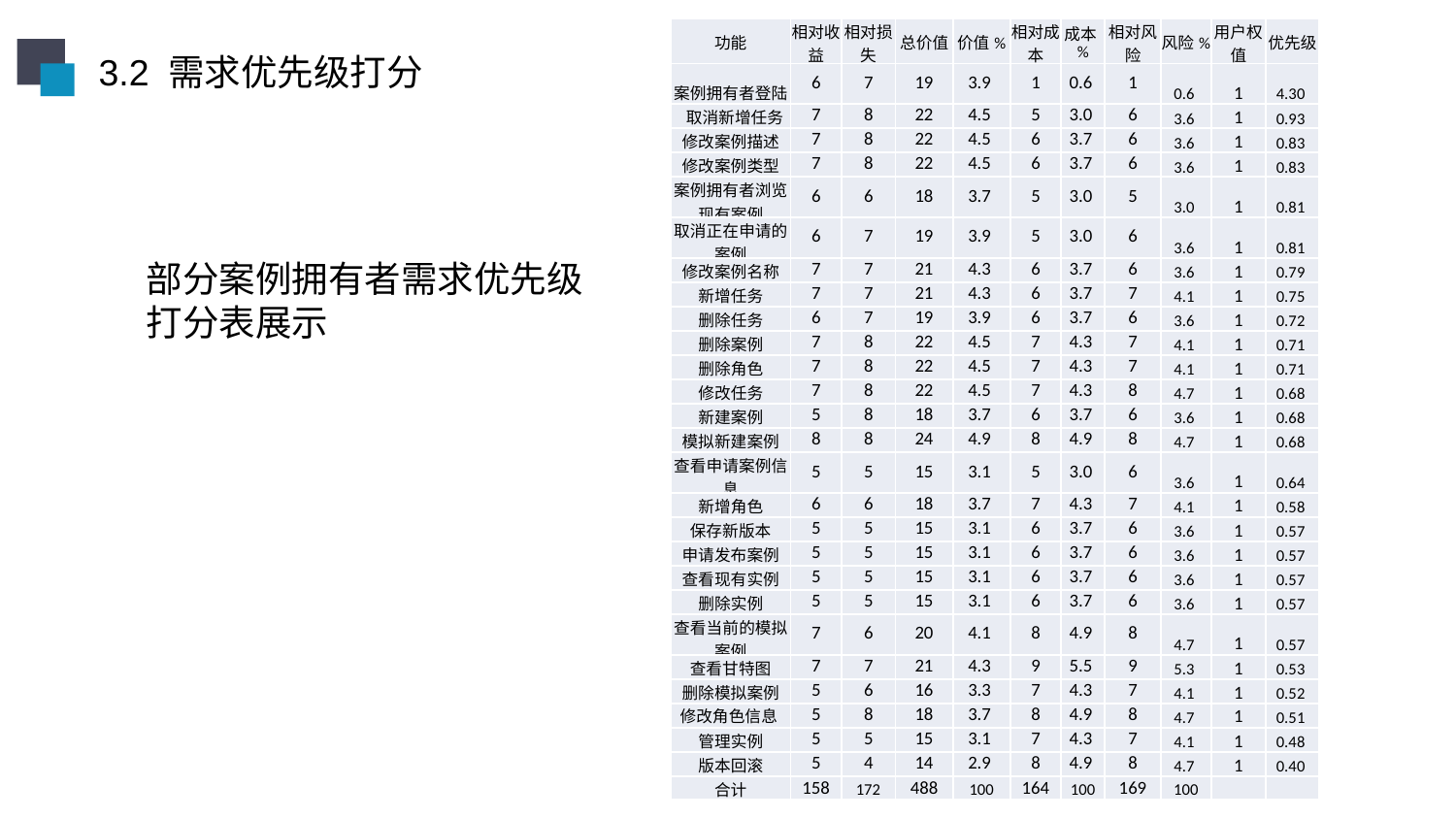

| 功能 | 相对收益 | 相对损失 | 总价值 | 价值% | 相对成本 | 成本% | 相对风险 | 风险% | 用户权值 | 优先级 |
| --- | --- | --- | --- | --- | --- | --- | --- | --- | --- | --- |
| 案例拥有者登陆 | 6 | 7 | 19 | 3.9 | 1 | 0.6 | 1 | 0.6 | 1 | 4.30 |
| 取消新增任务 | 7 | 8 | 22 | 4.5 | 5 | 3.0 | 6 | 3.6 | 1 | 0.93 |
| 修改案例描述 | 7 | 8 | 22 | 4.5 | 6 | 3.7 | 6 | 3.6 | 1 | 0.83 |
| 修改案例类型 | 7 | 8 | 22 | 4.5 | 6 | 3.7 | 6 | 3.6 | 1 | 0.83 |
| 案例拥有者浏览现有案例 | 6 | 6 | 18 | 3.7 | 5 | 3.0 | 5 | 3.0 | 1 | 0.81 |
| 取消正在申请的案例 | 6 | 7 | 19 | 3.9 | 5 | 3.0 | 6 | 3.6 | 1 | 0.81 |
| 修改案例名称 | 7 | 7 | 21 | 4.3 | 6 | 3.7 | 6 | 3.6 | 1 | 0.79 |
| 新增任务 | 7 | 7 | 21 | 4.3 | 6 | 3.7 | 7 | 4.1 | 1 | 0.75 |
| 删除任务 | 6 | 7 | 19 | 3.9 | 6 | 3.7 | 6 | 3.6 | 1 | 0.72 |
| 删除案例 | 7 | 8 | 22 | 4.5 | 7 | 4.3 | 7 | 4.1 | 1 | 0.71 |
| 删除角色 | 7 | 8 | 22 | 4.5 | 7 | 4.3 | 7 | 4.1 | 1 | 0.71 |
| 修改任务 | 7 | 8 | 22 | 4.5 | 7 | 4.3 | 8 | 4.7 | 1 | 0.68 |
| 新建案例 | 5 | 8 | 18 | 3.7 | 6 | 3.7 | 6 | 3.6 | 1 | 0.68 |
| 模拟新建案例 | 8 | 8 | 24 | 4.9 | 8 | 4.9 | 8 | 4.7 | 1 | 0.68 |
| 查看申请案例信息 | 5 | 5 | 15 | 3.1 | 5 | 3.0 | 6 | 3.6 | 1 | 0.64 |
| 新增角色 | 6 | 6 | 18 | 3.7 | 7 | 4.3 | 7 | 4.1 | 1 | 0.58 |
| 保存新版本 | 5 | 5 | 15 | 3.1 | 6 | 3.7 | 6 | 3.6 | 1 | 0.57 |
| 申请发布案例 | 5 | 5 | 15 | 3.1 | 6 | 3.7 | 6 | 3.6 | 1 | 0.57 |
| 查看现有实例 | 5 | 5 | 15 | 3.1 | 6 | 3.7 | 6 | 3.6 | 1 | 0.57 |
| 删除实例 | 5 | 5 | 15 | 3.1 | 6 | 3.7 | 6 | 3.6 | 1 | 0.57 |
| 查看当前的模拟案例 | 7 | 6 | 20 | 4.1 | 8 | 4.9 | 8 | 4.7 | 1 | 0.57 |
| 查看甘特图 | 7 | 7 | 21 | 4.3 | 9 | 5.5 | 9 | 5.3 | 1 | 0.53 |
| 删除模拟案例 | 5 | 6 | 16 | 3.3 | 7 | 4.3 | 7 | 4.1 | 1 | 0.52 |
| 修改角色信息 | 5 | 8 | 18 | 3.7 | 8 | 4.9 | 8 | 4.7 | 1 | 0.51 |
| 管理实例 | 5 | 5 | 15 | 3.1 | 7 | 4.3 | 7 | 4.1 | 1 | 0.48 |
| 版本回滚 | 5 | 4 | 14 | 2.9 | 8 | 4.9 | 8 | 4.7 | 1 | 0.40 |
| 合计 | 158 | 172 | 488 | 100 | 164 | 100 | 169 | 100 |  |  |

3.2 需求优先级打分
部分案例拥有者需求优先级
打分表展示